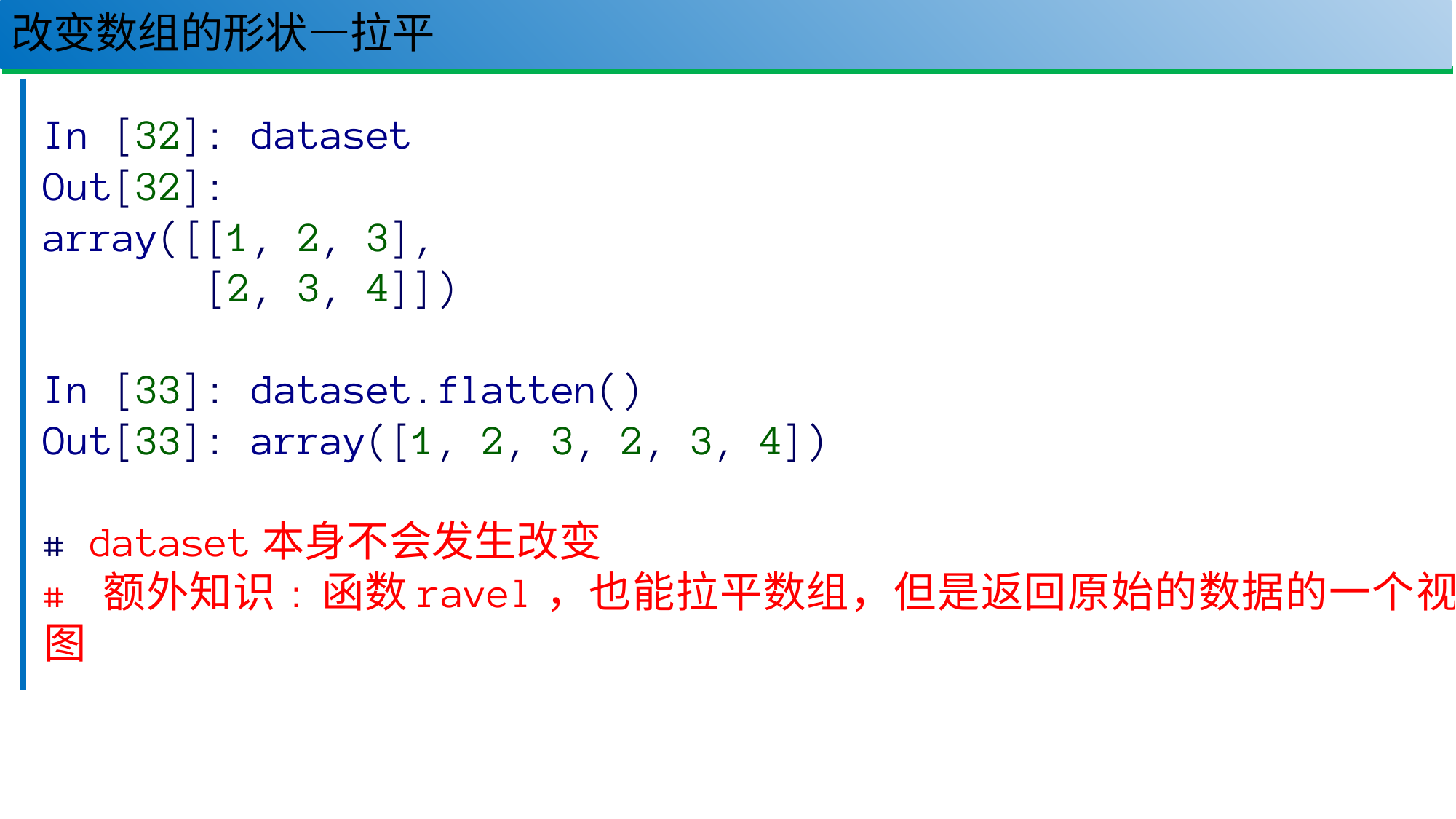

# 改变数组的形状—拉平
69
In [32]: dataset
Out[32]:
array([[1, 2, 3],
       [2, 3, 4]])

In [33]: dataset.flatten()
Out[33]: array([1, 2, 3, 2, 3, 4])

# dataset本身不会发生改变
# 额外知识:函数ravel，也能拉平数组，但是返回原始的数据的一个视图